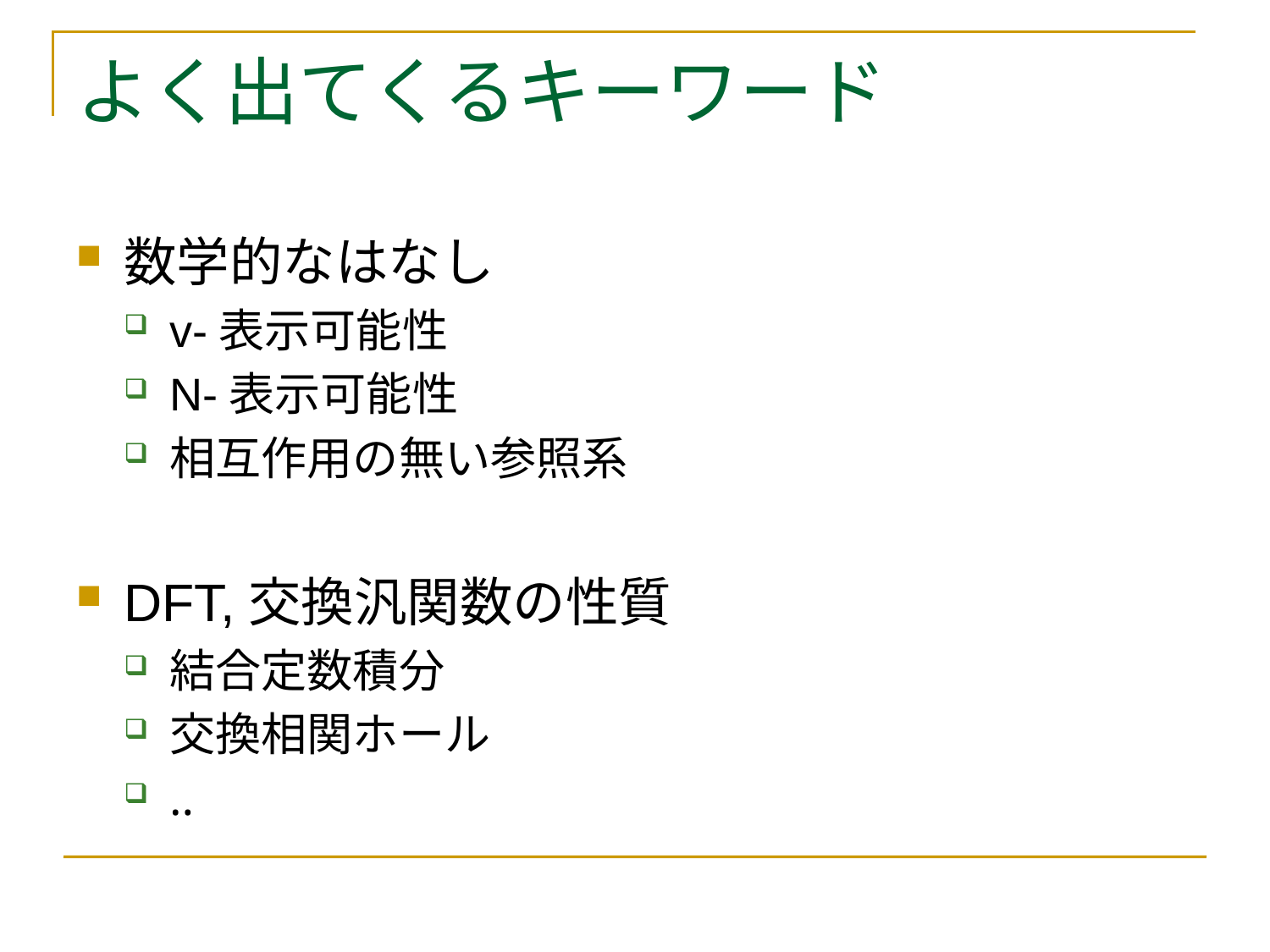

# よく出てくるキーワード
数学的なはなし
v-表示可能性
N-表示可能性
相互作用の無い参照系

DFT,交換汎関数の性質
結合定数積分
交換相関ホール
‥